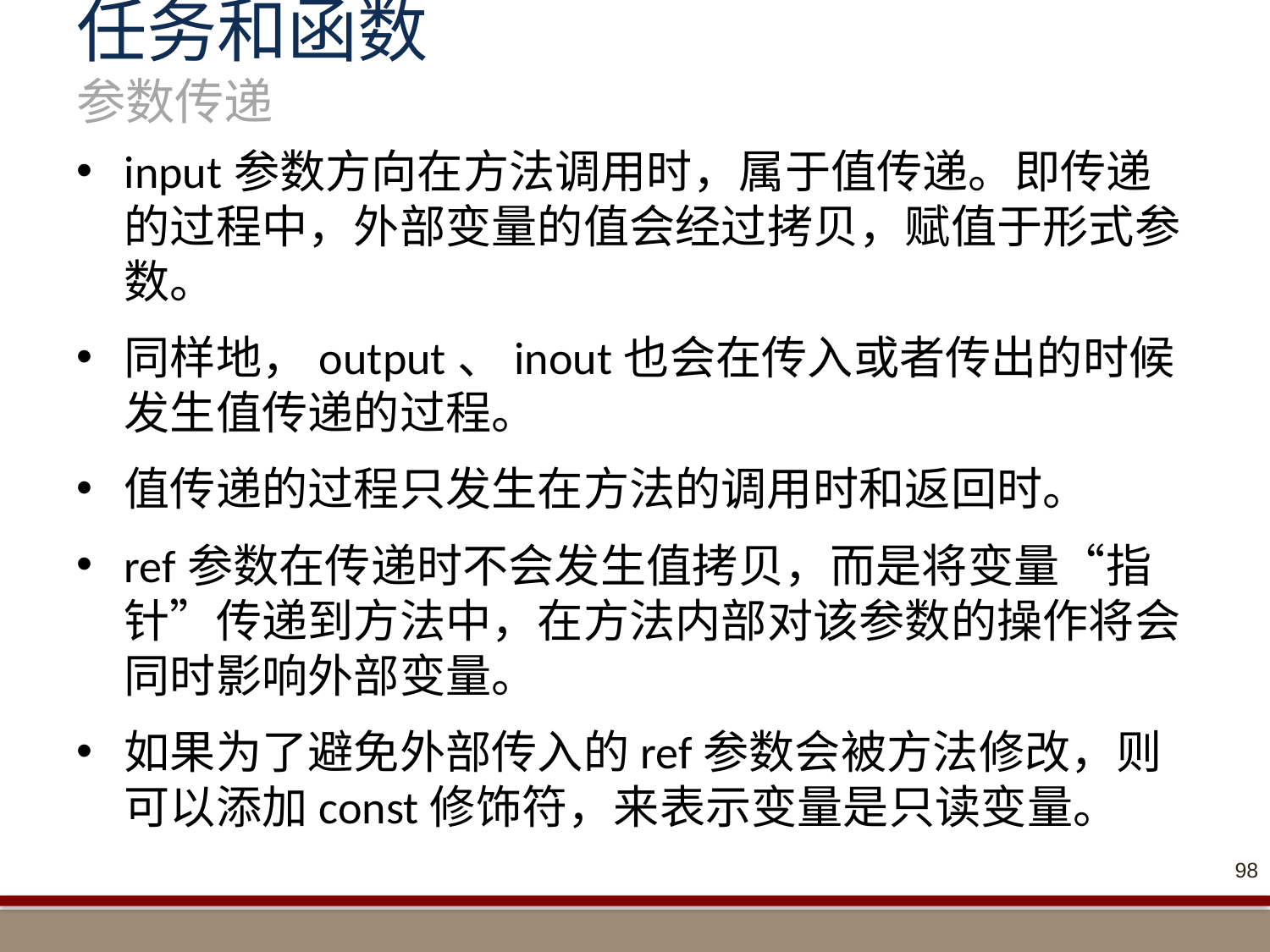

# 任务和函数 参数传递
input参数方向在方法调用时，属于值传递。即传递的过程中，外部变量的值会经过拷贝，赋值于形式参数。
同样地，output、inout也会在传入或者传出的时候发生值传递的过程。
值传递的过程只发生在方法的调用时和返回时。
ref参数在传递时不会发生值拷贝，而是将变量“指针”传递到方法中，在方法内部对该参数的操作将会同时影响外部变量。
如果为了避免外部传入的ref参数会被方法修改，则可以添加const修饰符，来表示变量是只读变量。

98